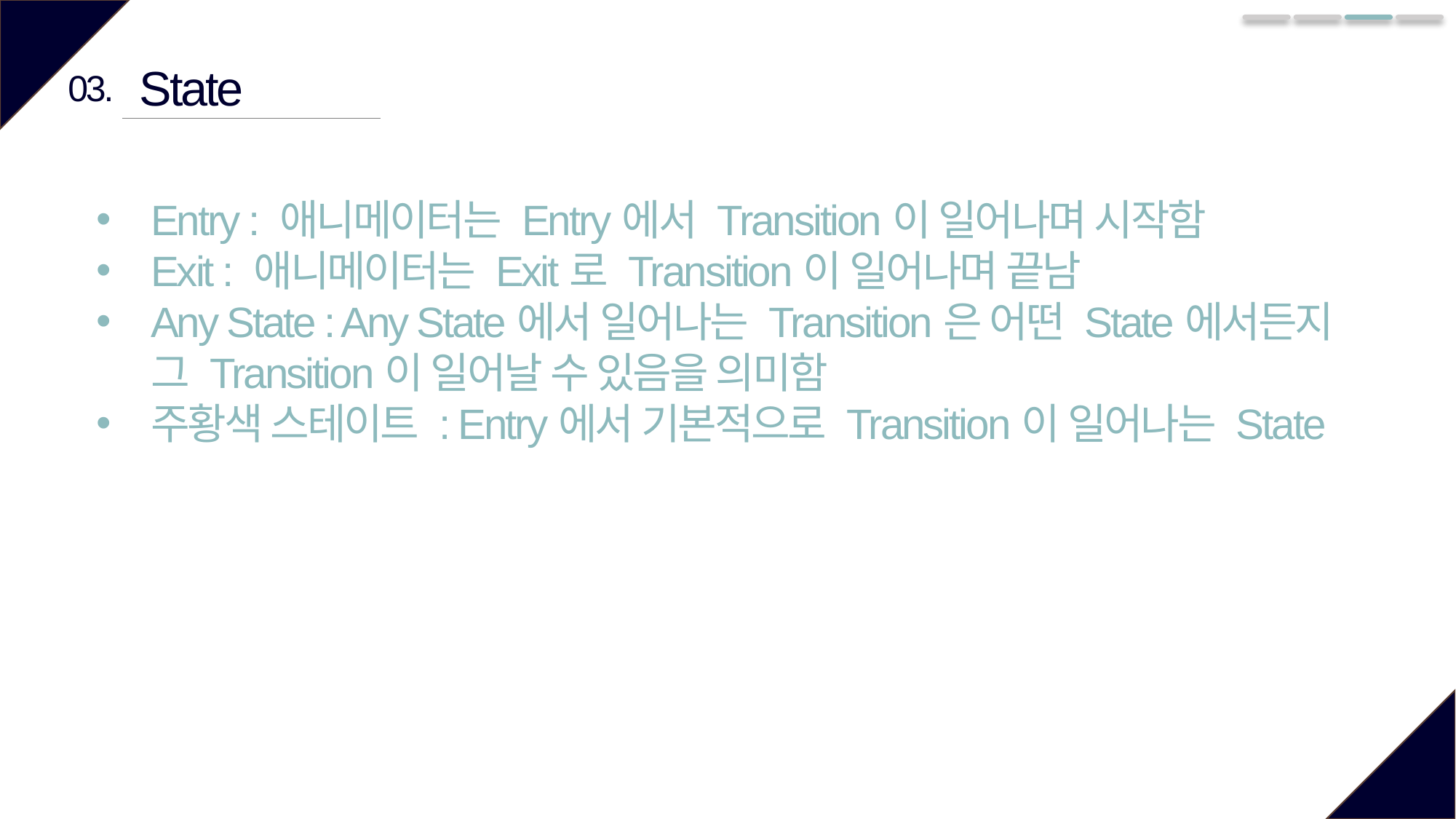

State
03.
Entry : 애니메이터는 Entry에서 Transition이 일어나며 시작함
Exit : 애니메이터는 Exit로 Transition이 일어나며 끝남
Any State : Any State에서 일어나는 Transition은 어떤 State에서든지 그 Transition이 일어날 수 있음을 의미함
주황색 스테이트 : Entry에서 기본적으로 Transition이 일어나는 State